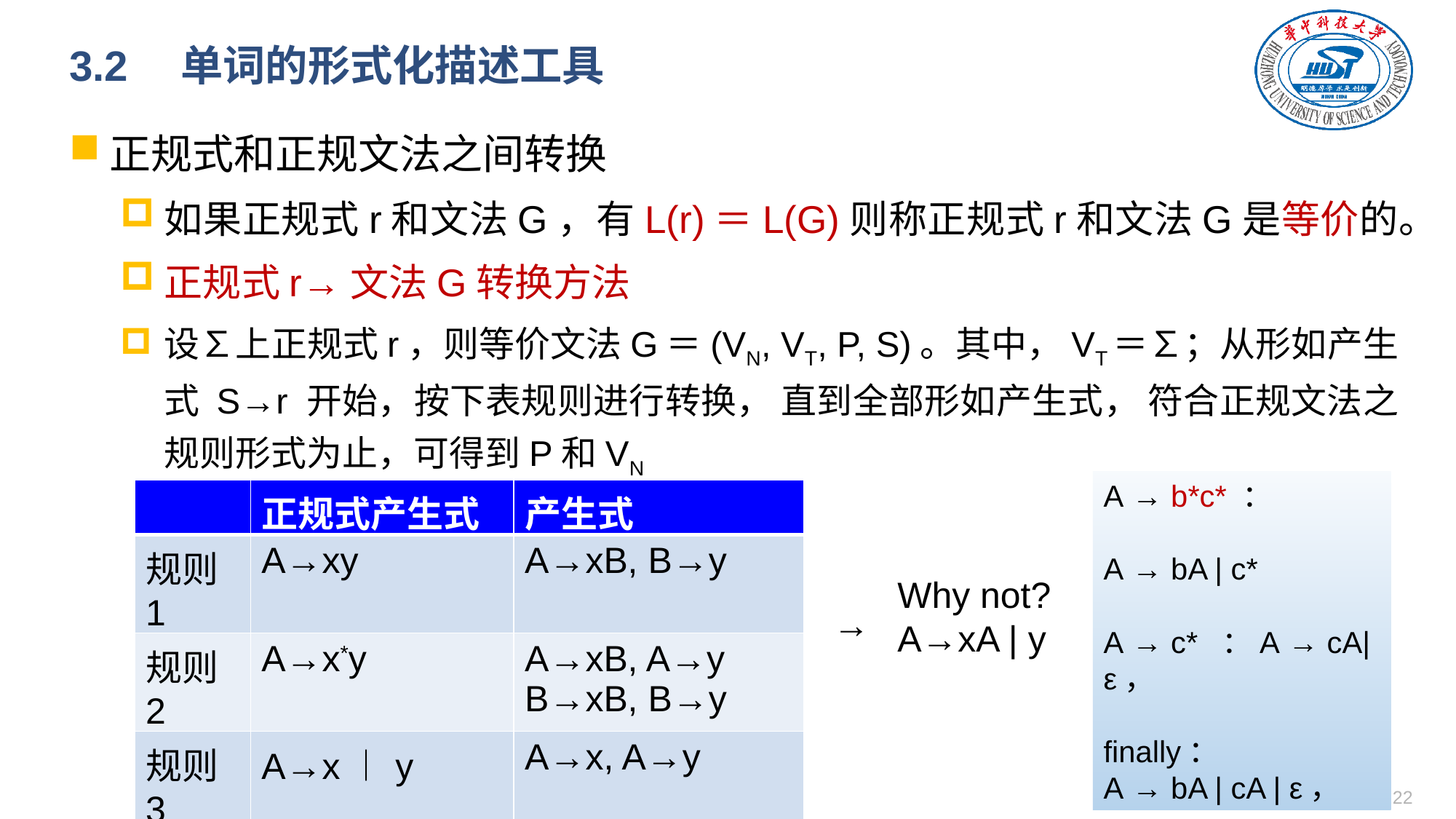

# 3.2　单词的形式化描述工具
正规式和正规文法之间转换
如果正规式r和文法G，有L(r)＝L(G)则称正规式r和文法G是等价的。
正规式r→文法G转换方法
设∑上正规式r，则等价文法G＝(VN, VT, P, S)。其中，VT＝∑；从形如产生式 S→r 开始，按下表规则进行转换， 直到全部形如产生式， 符合正规文法之规则形式为止，可得到P和VN
A → b*c* ：

A → bA | c*

A → c*  ：A → cA|ε，

finally：
A → bA | cA | ε，
|  | 正规式产生式 | 产生式 |
| --- | --- | --- |
| 规则1 | A→xy | A→xB, B→y |
| 规则2 | A→x\*y | A→xB, A→y B→xB, B→y |
| 规则3 | A→x︱y | A→x, A→y |
| 注：A，B∈VN ，B为新增非终结符 |  |  |
Why not?
A→xA | y
→
22